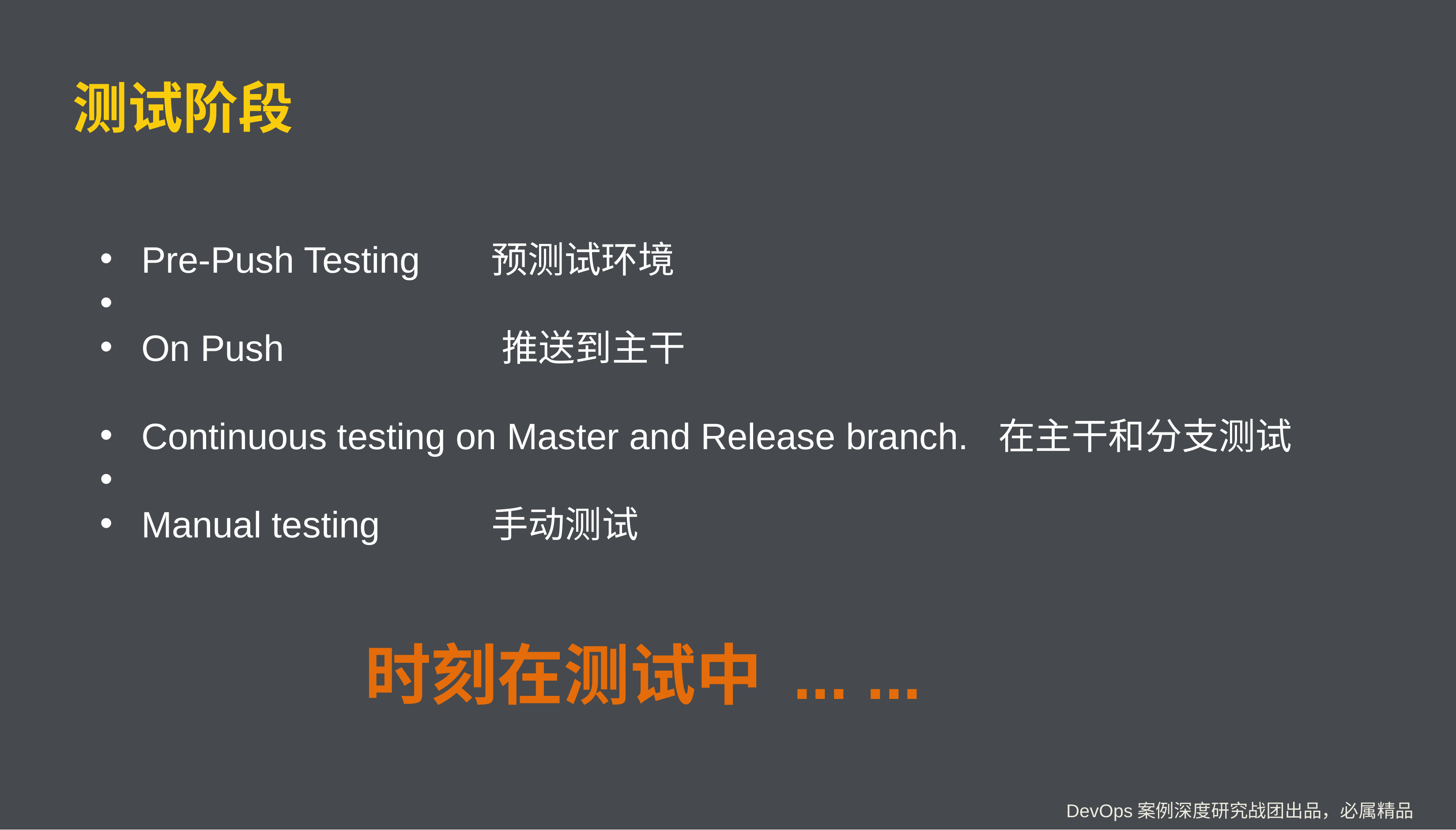

# 测试阶段
Pre-Push Testing      预测试环境

On Push       		  推送到主干

Continuous testing on Master and Release branch.  在主干和分支测试

Manual testing     	 手动测试

时刻在测试中 ... ...